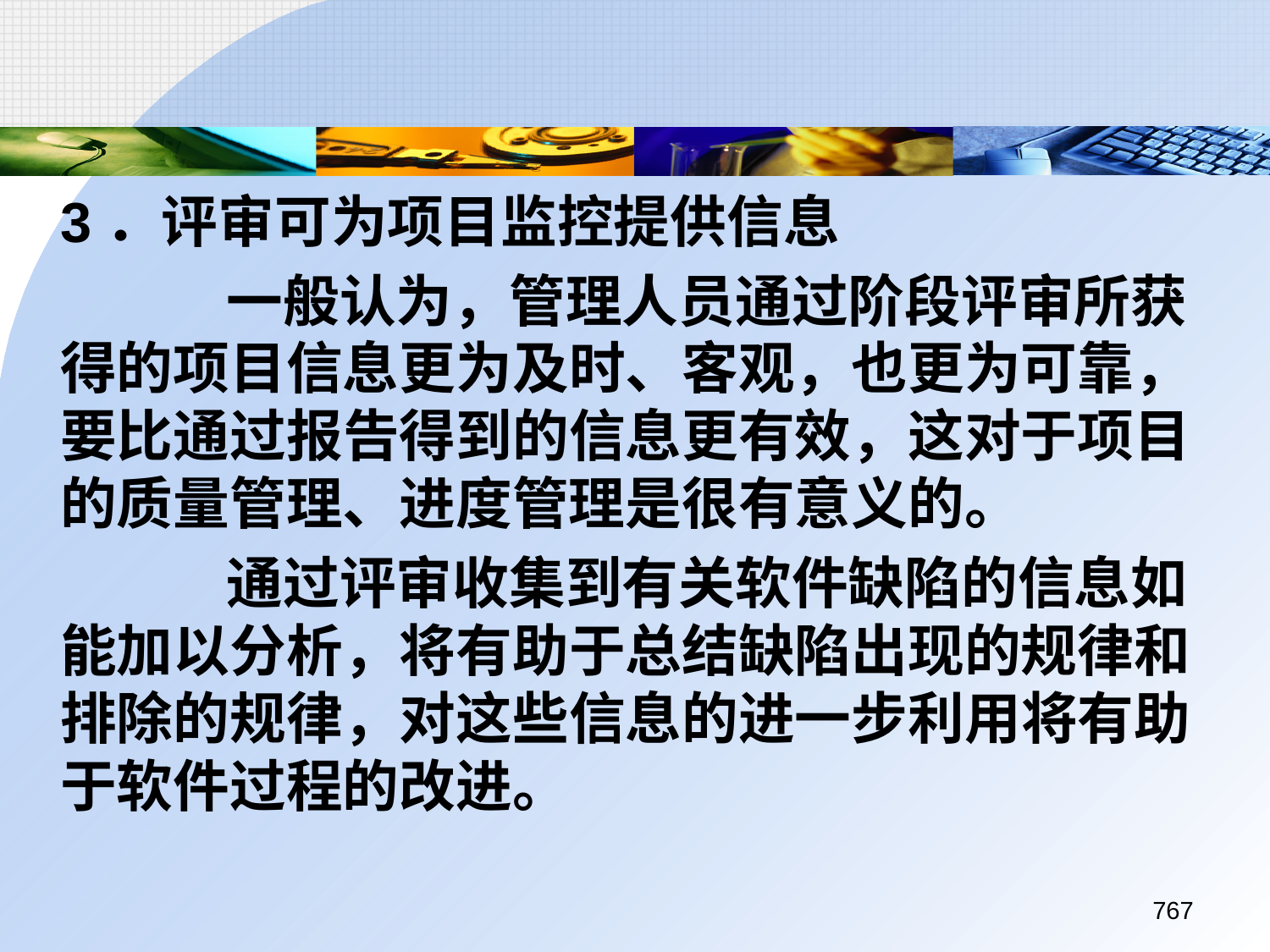

3．评审可为项目监控提供信息
		  一般认为，管理人员通过阶段评审所获得的项目信息更为及时、客观，也更为可靠，要比通过报告得到的信息更有效，这对于项目的质量管理、进度管理是很有意义的。
		  通过评审收集到有关软件缺陷的信息如能加以分析，将有助于总结缺陷出现的规律和排除的规律，对这些信息的进一步利用将有助于软件过程的改进。
767